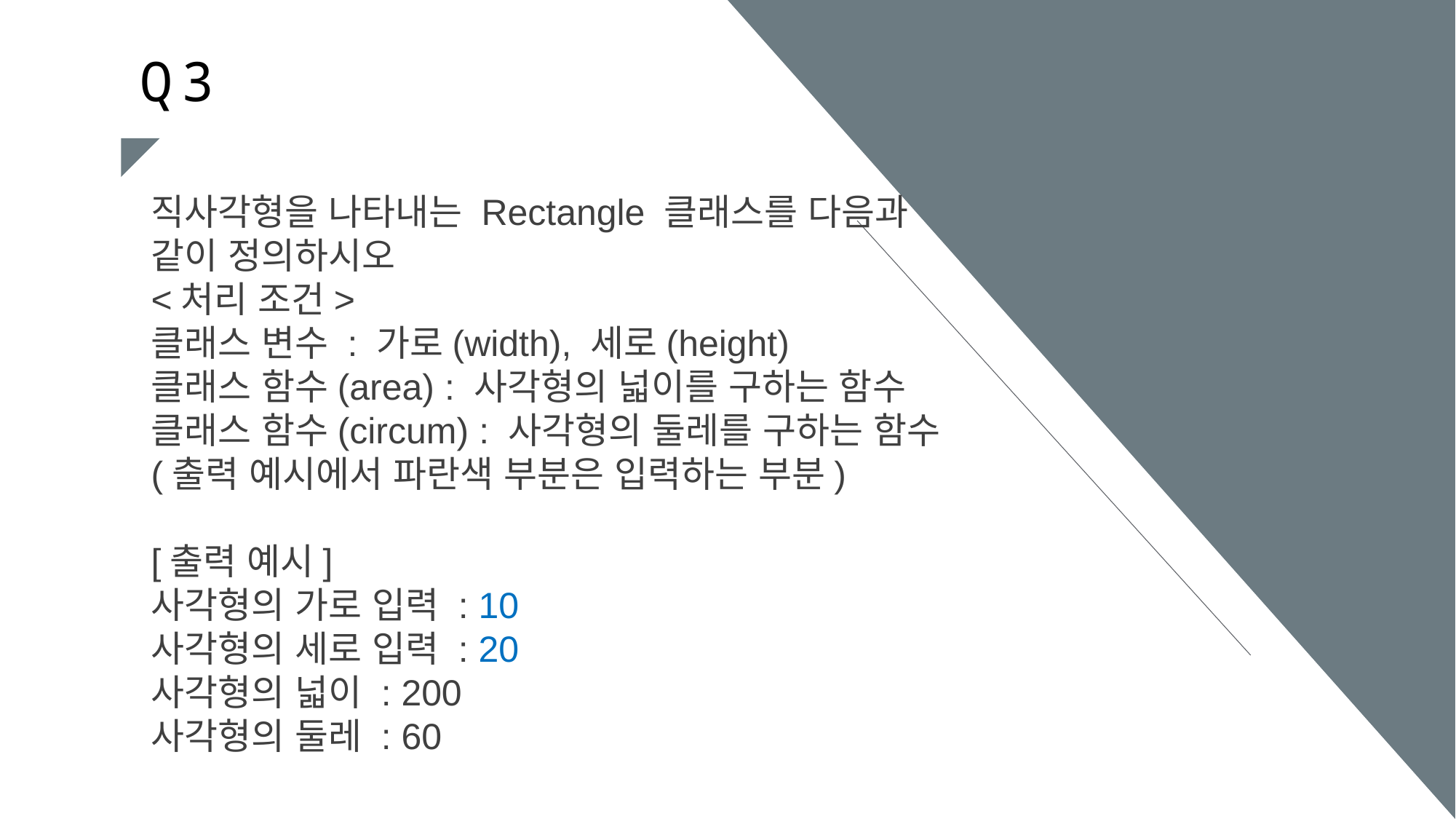

Q3

직사각형을 나타내는 Rectangle 클래스를 다음과 같이 정의하시오
<처리 조건>
클래스 변수 : 가로(width), 세로(height)
클래스 함수(area) : 사각형의 넓이를 구하는 함수
클래스 함수(circum) : 사각형의 둘레를 구하는 함수
(출력 예시에서 파란색 부분은 입력하는 부분)

[출력 예시]
사각형의 가로 입력 : 10
사각형의 세로 입력 : 20
사각형의 넓이 : 200
사각형의 둘레 : 60